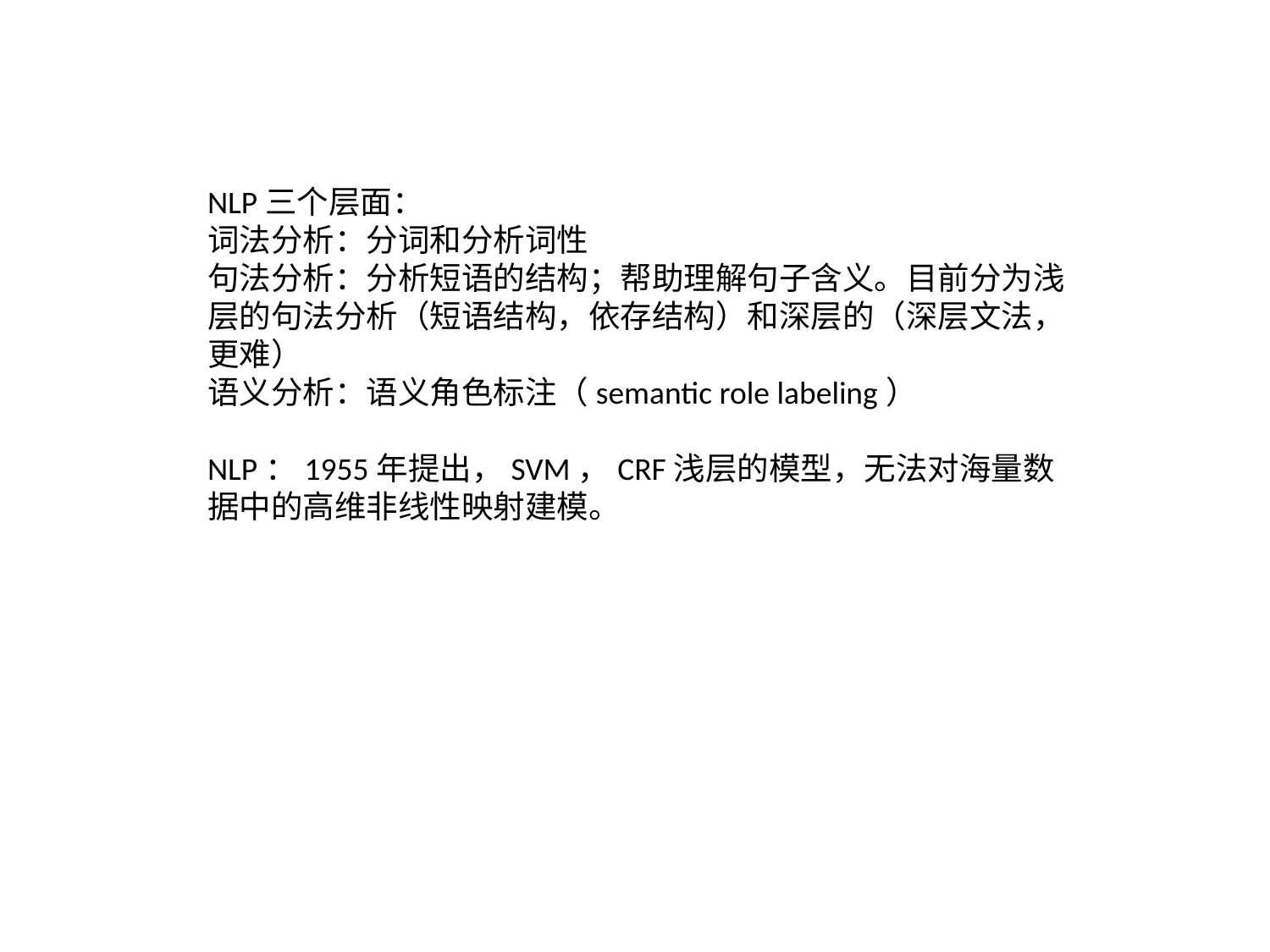

NLP三个层面：
词法分析：分词和分析词性
句法分析：分析短语的结构；帮助理解句子含义。目前分为浅层的句法分析（短语结构，依存结构）和深层的（深层文法，更难）
语义分析：语义角色标注（semantic role labeling）

NLP：1955年提出，SVM，CRF浅层的模型，无法对海量数据中的高维非线性映射建模。